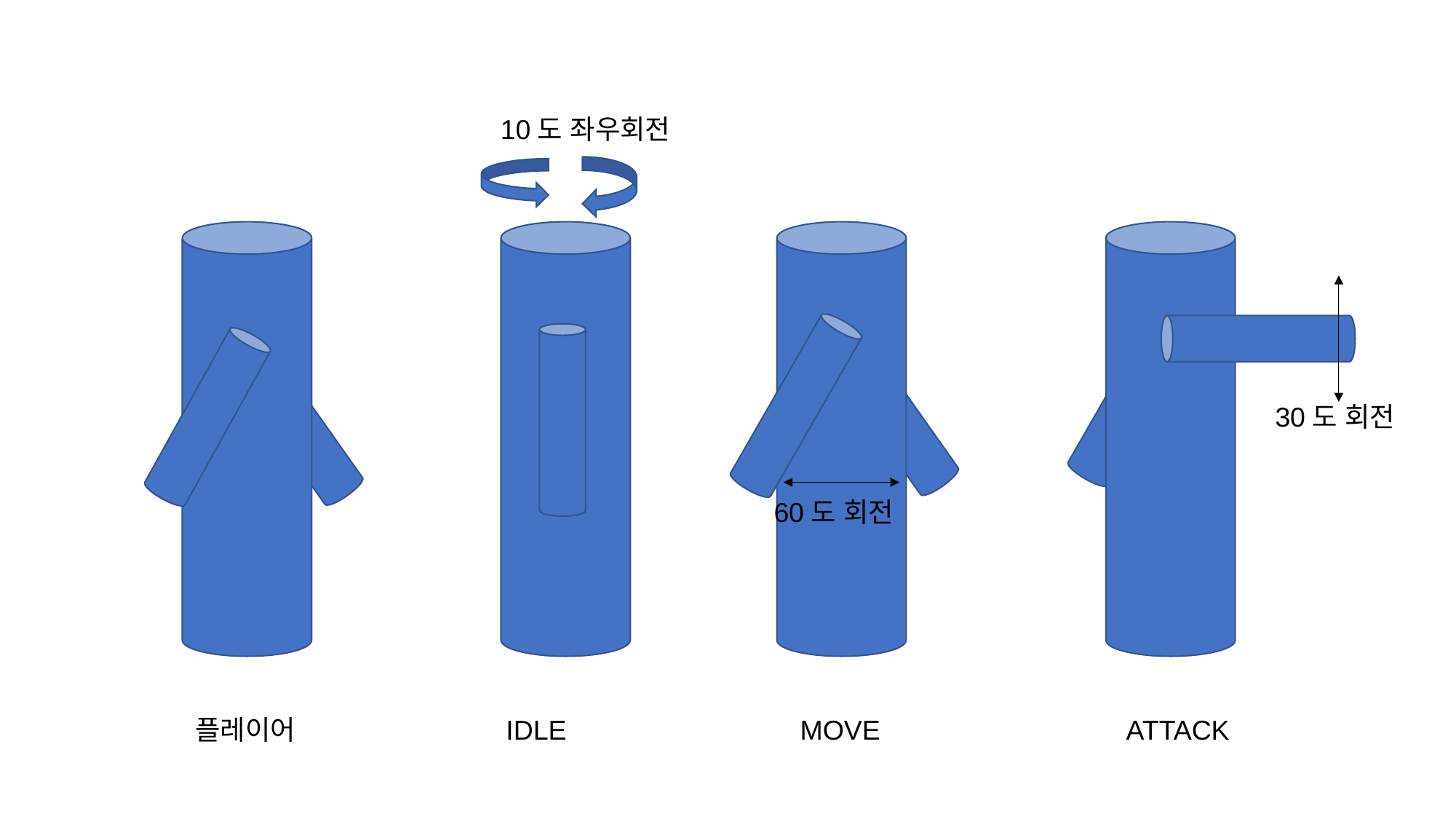

10도 좌우회전

30도 회전
60도 회전
플레이어
IDLE
MOVE
ATTACK